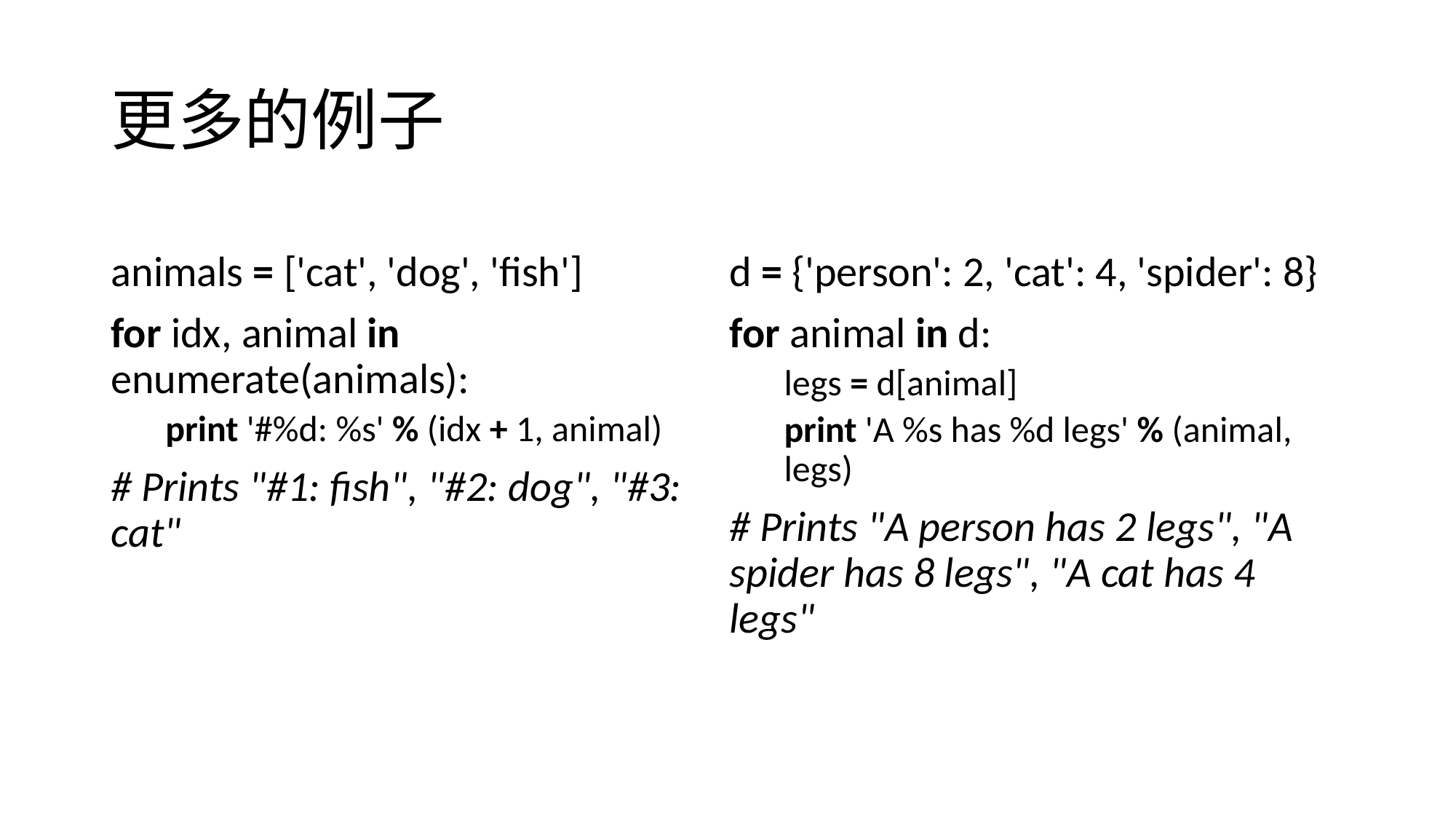

# 更多的例子
animals = ['cat', 'dog', 'fish']
for idx, animal in enumerate(animals):
print '#%d: %s' % (idx + 1, animal)
# Prints "#1: fish", "#2: dog", "#3: cat"
d = {'person': 2, 'cat': 4, 'spider': 8}
for animal in d:
legs = d[animal]
print 'A %s has %d legs' % (animal, legs)
# Prints "A person has 2 legs", "A spider has 8 legs", "A cat has 4 legs"